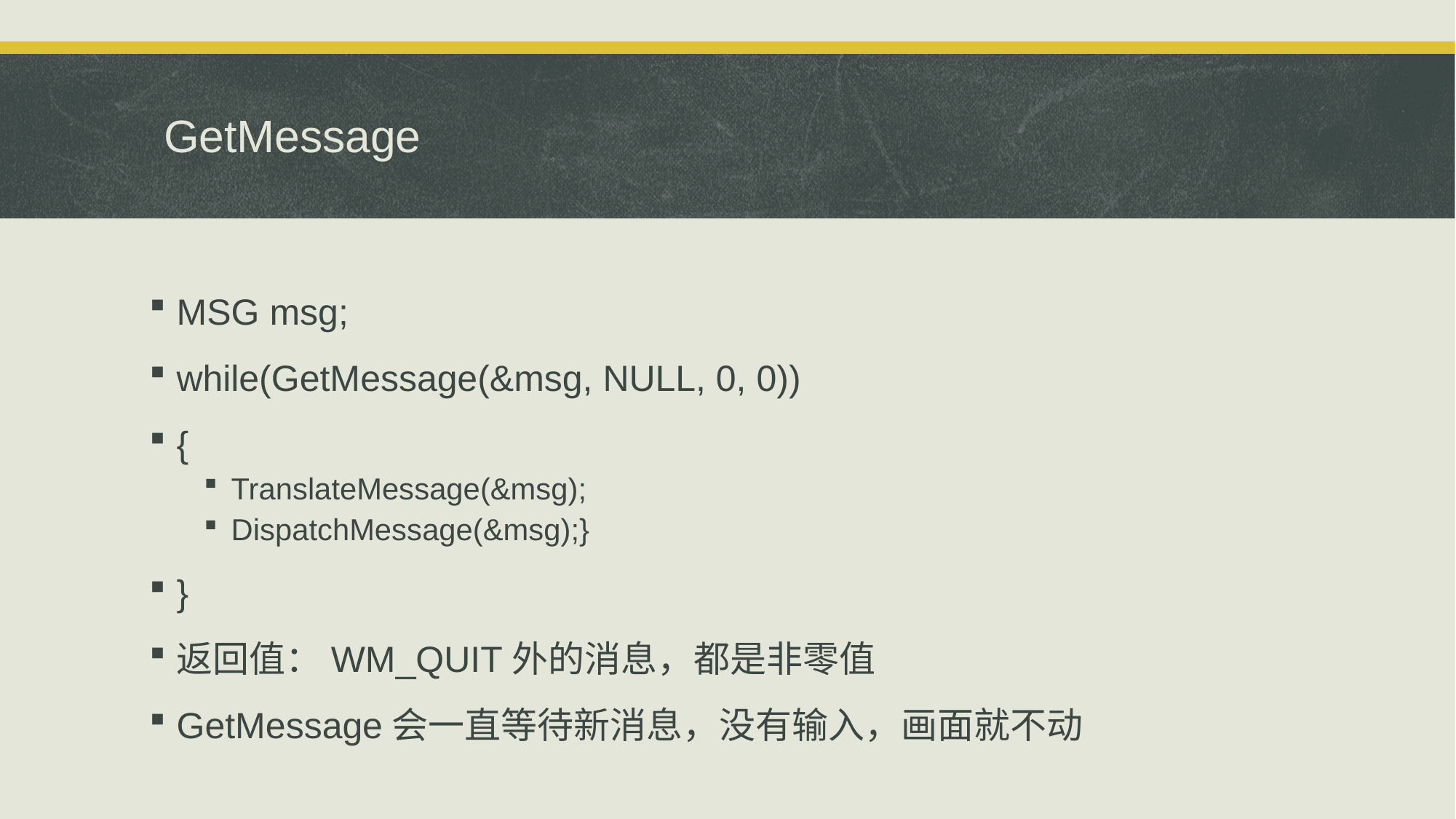

# GetMessage
MSG msg;
while(GetMessage(&msg, NULL, 0, 0))
{
TranslateMessage(&msg);
DispatchMessage(&msg);}
}
返回值：WM_QUIT外的消息，都是非零值
GetMessage会一直等待新消息，没有输入，画面就不动